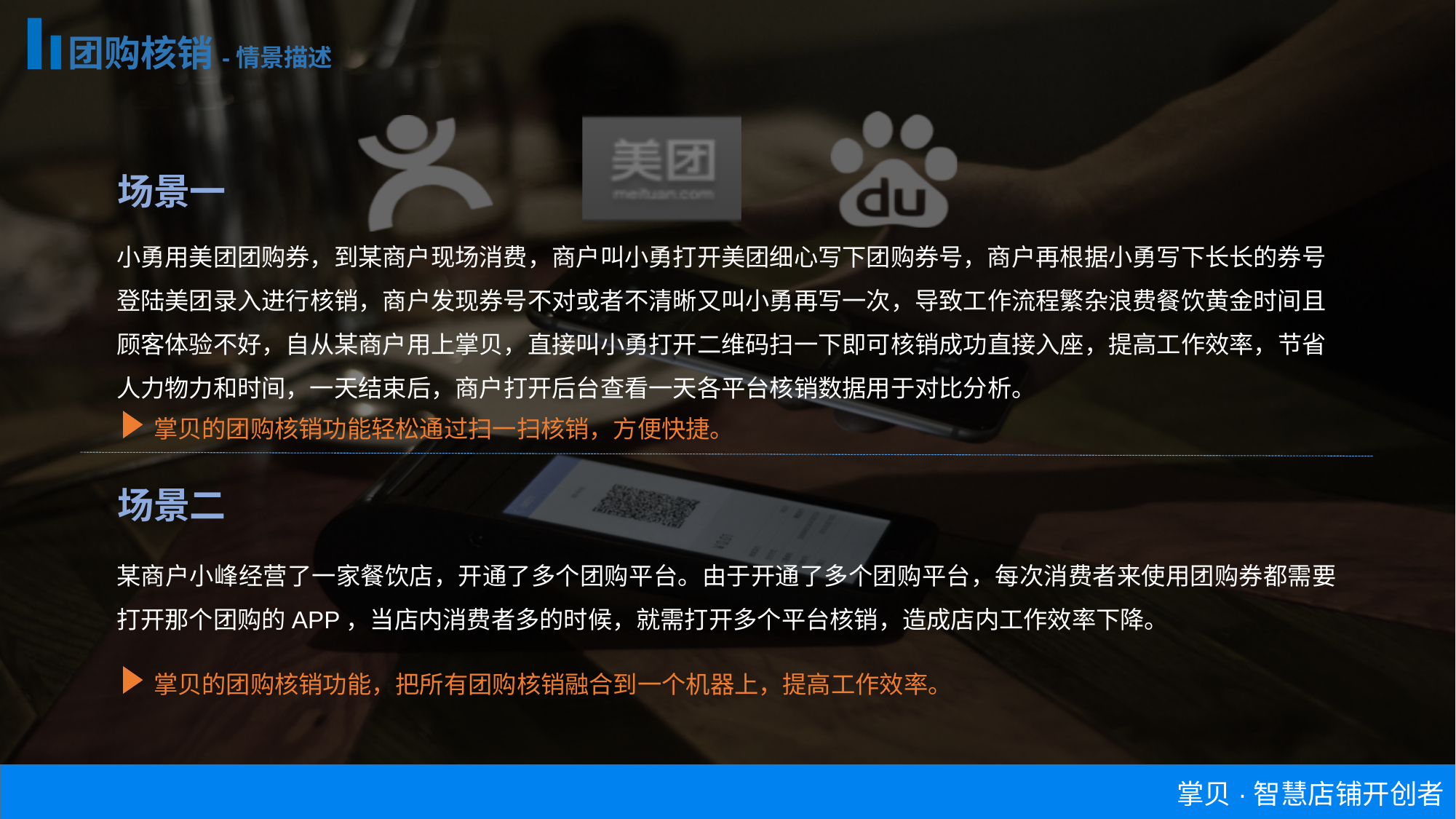

团购核销-情景描述

场景一
小勇用美团团购券，到某商户现场消费，商户叫小勇打开美团细心写下团购券号，商户再根据小勇写下长长的券号登陆美团录入进行核销，商户发现券号不对或者不清晰又叫小勇再写一次，导致工作流程繁杂浪费餐饮黄金时间且顾客体验不好，自从某商户用上掌贝，直接叫小勇打开二维码扫一下即可核销成功直接入座，提高工作效率，节省人力物力和时间，一天结束后，商户打开后台查看一天各平台核销数据用于对比分析。
掌贝的团购核销功能轻松通过扫一扫核销，方便快捷。

场景二
某商户小峰经营了一家餐饮店，开通了多个团购平台。由于开通了多个团购平台，每次消费者来使用团购券都需要打开那个团购的APP，当店内消费者多的时候，就需打开多个平台核销，造成店内工作效率下降。
掌贝的团购核销功能，把所有团购核销融合到一个机器上，提高工作效率。